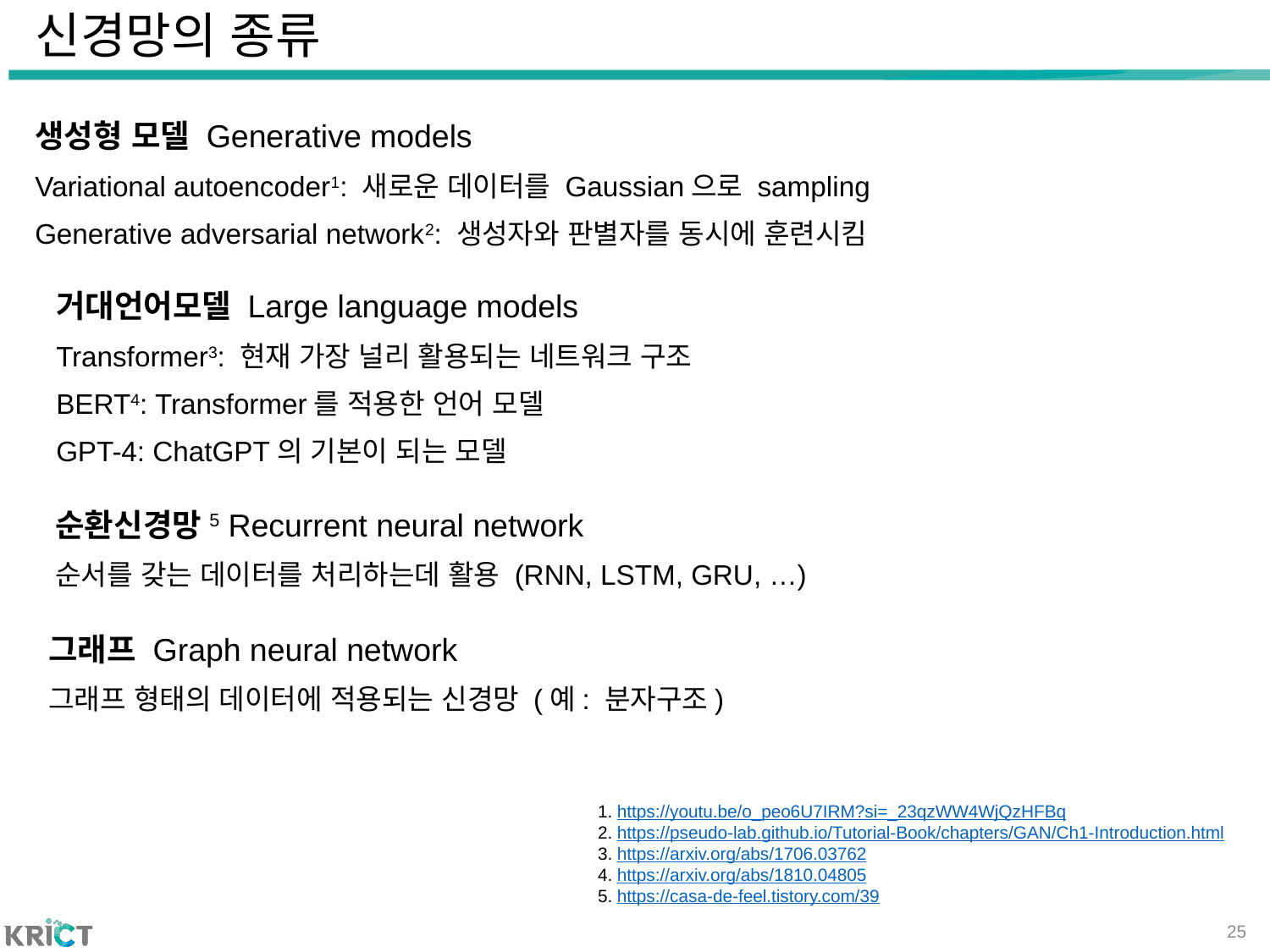

# 신경망의 종류
생성형 모델 Generative models
Variational autoencoder1: 새로운 데이터를 Gaussian으로 sampling
Generative adversarial network2: 생성자와 판별자를 동시에 훈련시킴
거대언어모델 Large language models
Transformer3: 현재 가장 널리 활용되는 네트워크 구조
BERT4: Transformer를 적용한 언어 모델
GPT-4: ChatGPT의 기본이 되는 모델
순환신경망5 Recurrent neural network
순서를 갖는 데이터를 처리하는데 활용 (RNN, LSTM, GRU, …)

그래프 Graph neural network
그래프 형태의 데이터에 적용되는 신경망 (예: 분자구조)
1. https://youtu.be/o_peo6U7IRM?si=_23qzWW4WjQzHFBq
2. https://pseudo-lab.github.io/Tutorial-Book/chapters/GAN/Ch1-Introduction.html
3. https://arxiv.org/abs/1706.03762
4. https://arxiv.org/abs/1810.04805
5. https://casa-de-feel.tistory.com/39
25